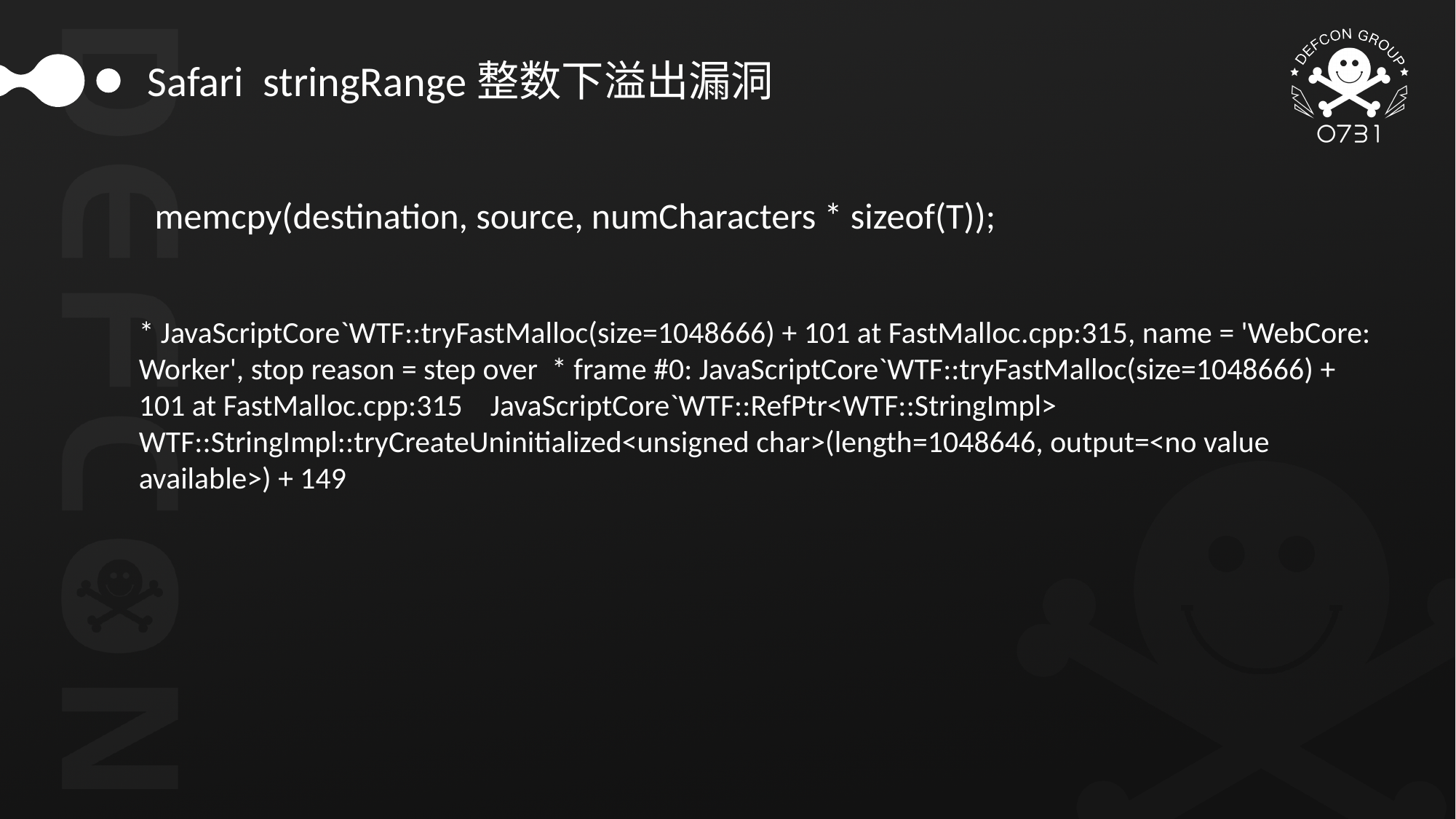

Safari  stringRange整数下溢出漏洞

 memcpy(destination, source, numCharacters * sizeof(T));
* JavaScriptCore`WTF::tryFastMalloc(size=1048666) + 101 at FastMalloc.cpp:315, name = 'WebCore: Worker', stop reason = step over  * frame #0: JavaScriptCore`WTF::tryFastMalloc(size=1048666) + 101 at FastMalloc.cpp:315    JavaScriptCore`WTF::RefPtr<WTF::StringImpl> WTF::StringImpl::tryCreateUninitialized<unsigned char>(length=1048646, output=<no value available>) + 149